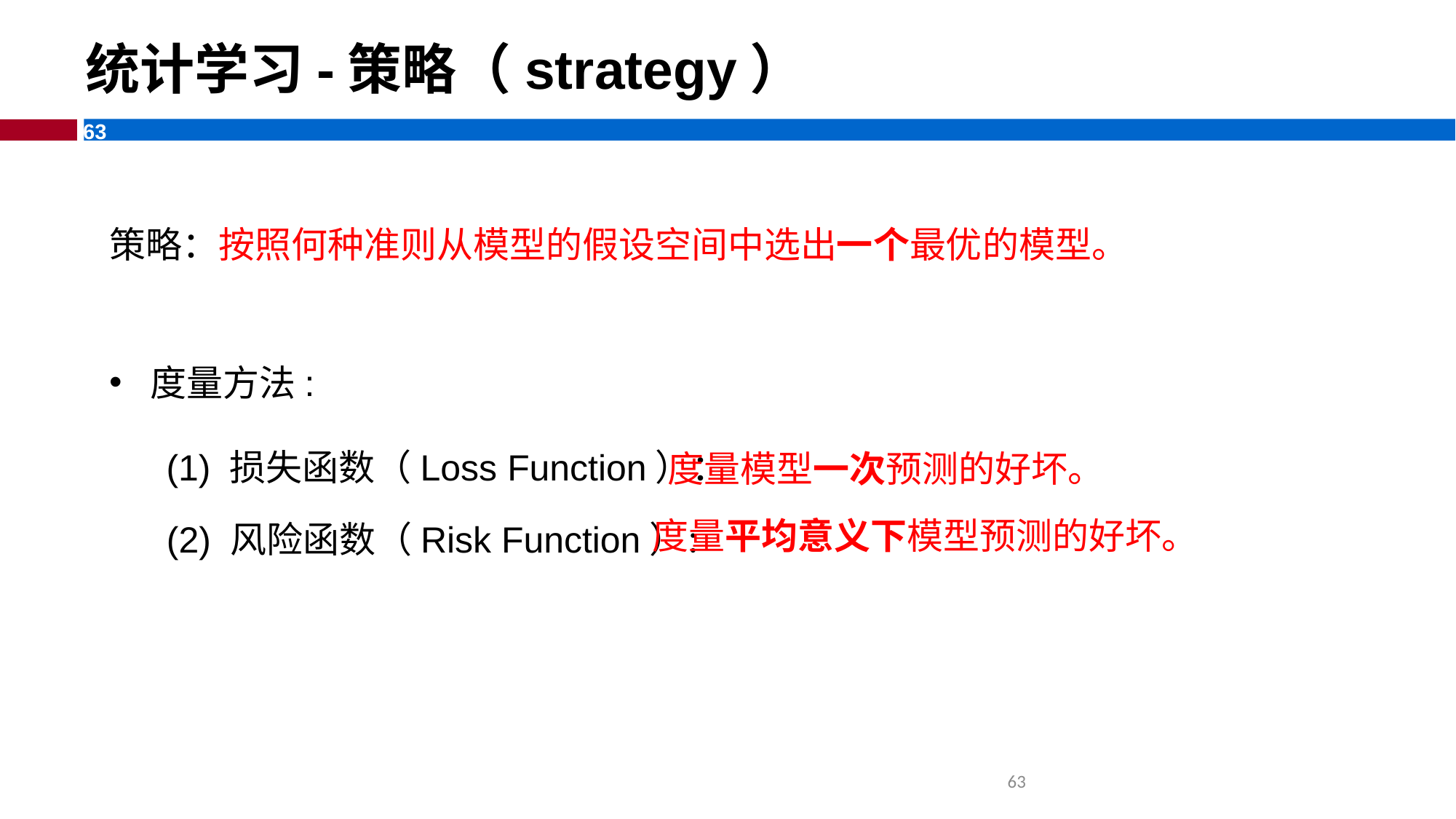

# 统计学习-策略（strategy）
策略：按照何种准则从模型的假设空间中选出一个最优的模型。
度量方法:
(1) 损失函数（Loss Function）：
度量模型一次预测的好坏。
度量平均意义下模型预测的好坏。
(2) 风险函数（Risk Function）：
63